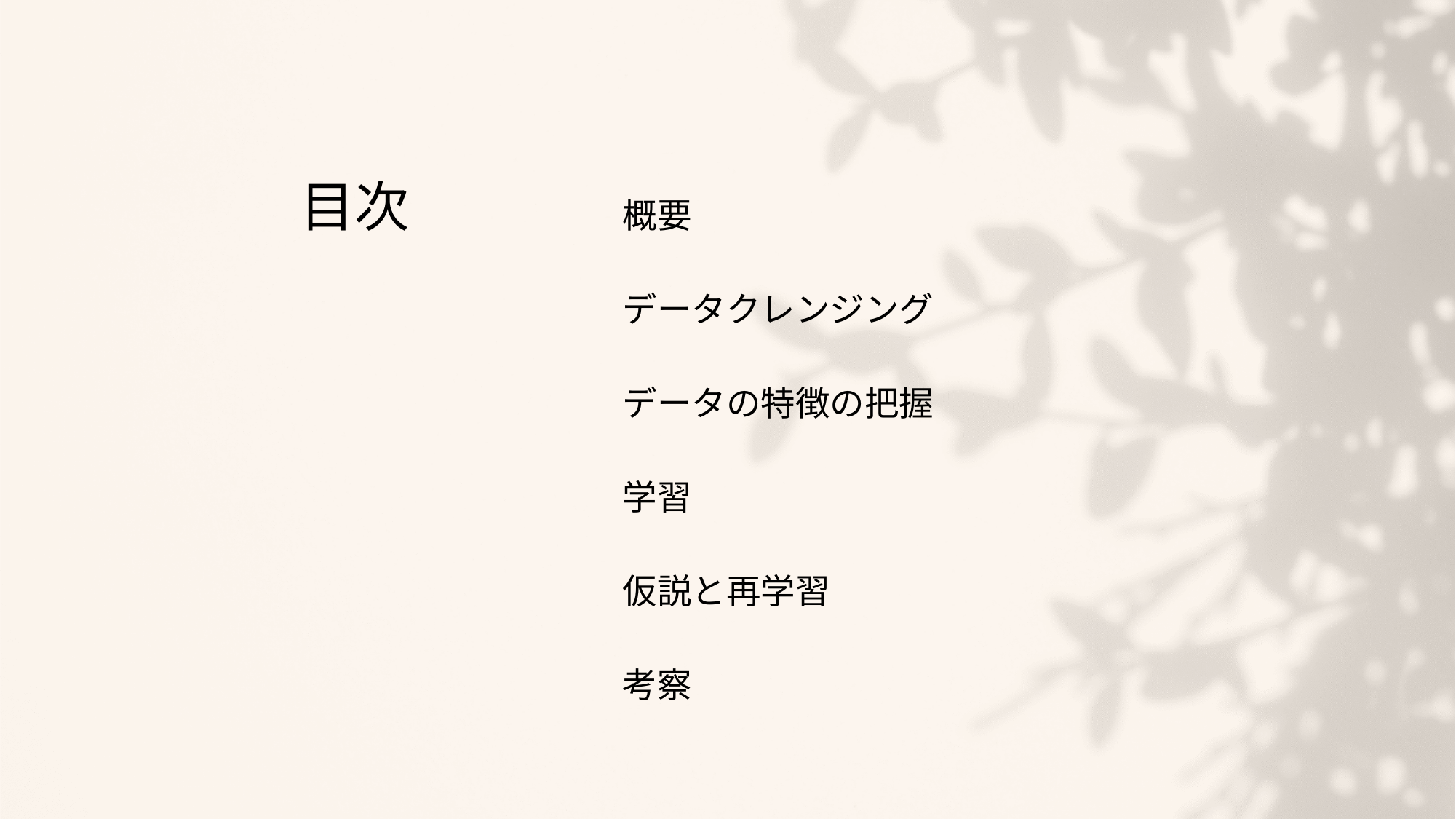

概要
データクレンジング
データの特徴の把握
学習
仮説と再学習
考察
# 目次